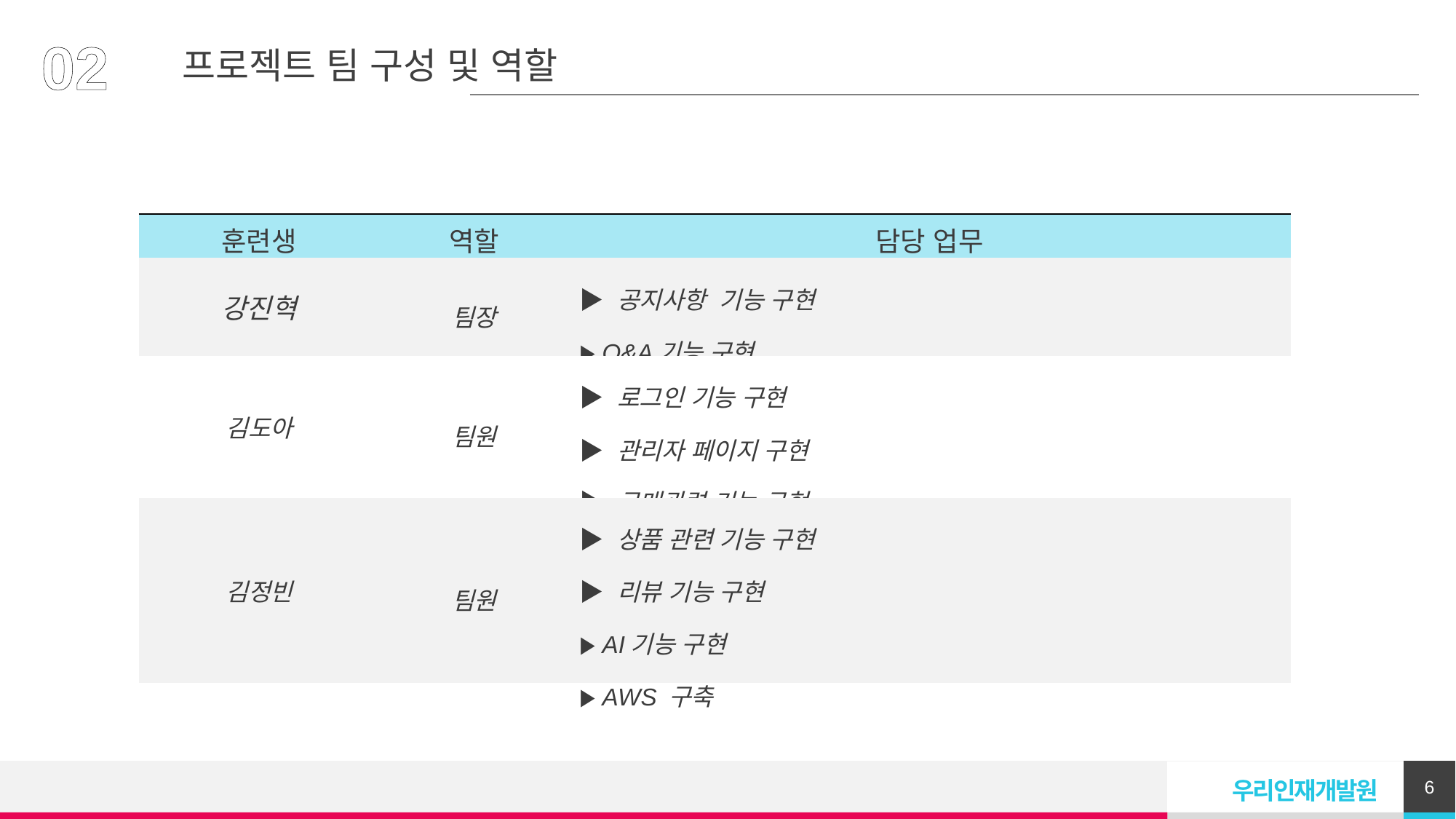

02
프로젝트 팀 구성 및 역할
| 훈련생 | 역할 | 담당 업무 |
| --- | --- | --- |
| 강진혁 | 팀장 | ▶ 공지사항 기능 구현 ▶ Q&A기능 구현 |
| 김도아 | 팀원 | ▶ 로그인 기능 구현 ▶ 관리자 페이지 구현 ▶ 구매관련 기능 구현 |
| 김정빈 | 팀원 | ▶ 상품 관련 기능 구현 ▶ 리뷰 기능 구현 ▶ AI기능 구현 ▶ AWS 구축 |
6